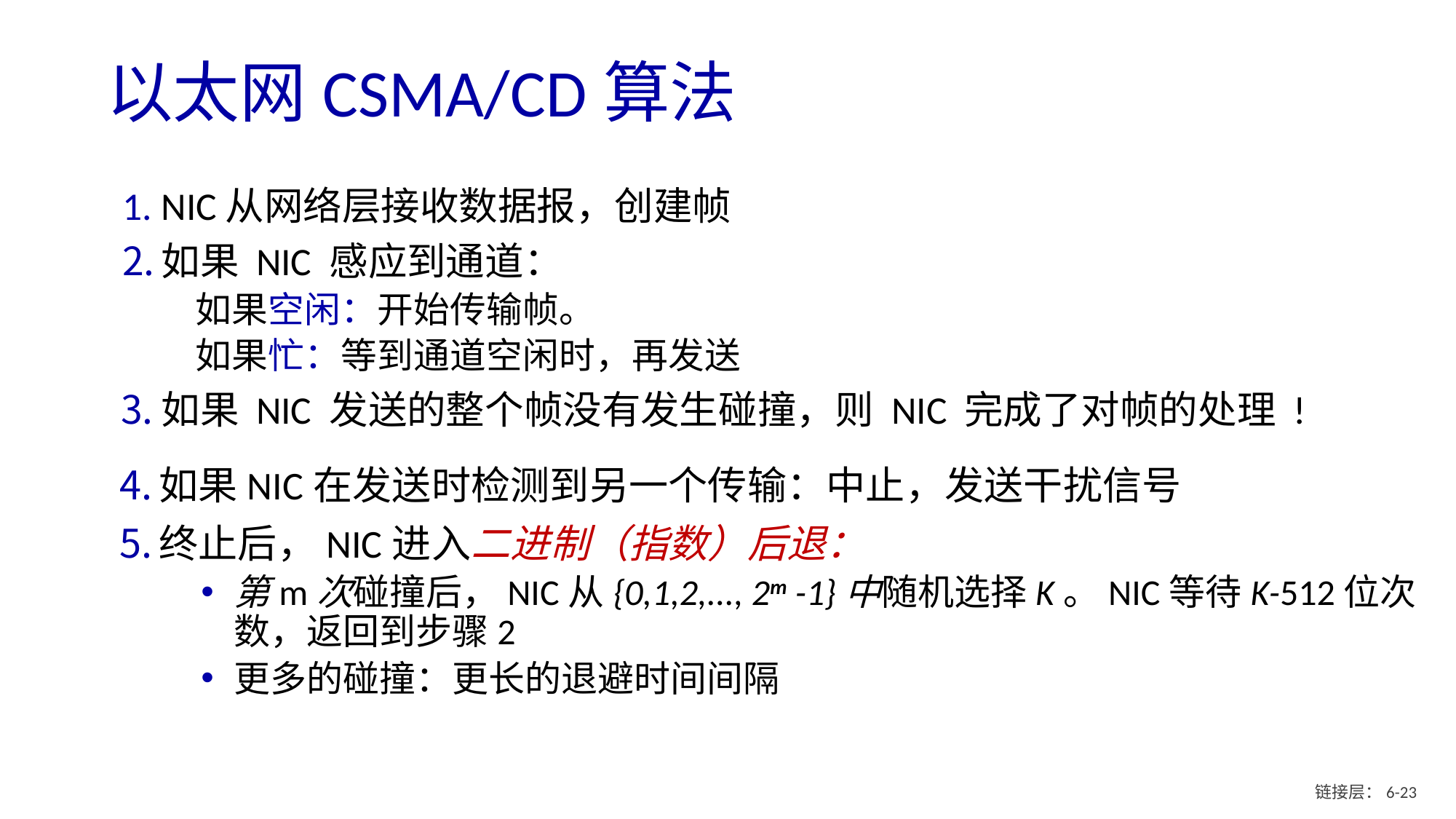

# 以太网CSMA/CD算法
NIC从网络层接收数据报，创建帧
如果 NIC 感应到通道：
如果空闲：开始传输帧。
如果忙：等到通道空闲时，再发送
如果 NIC 发送的整个帧没有发生碰撞，则 NIC 完成了对帧的处理 !
如果NIC在发送时检测到另一个传输：中止，发送干扰信号
终止后，NIC进入二进制（指数）后退：
第m次碰撞后，NIC从{0,1,2,..., 2m -1}中随机选择K。NIC等待K-512位次数，返回到步骤2
更多的碰撞：更长的退避时间间隔

链接层：6-23